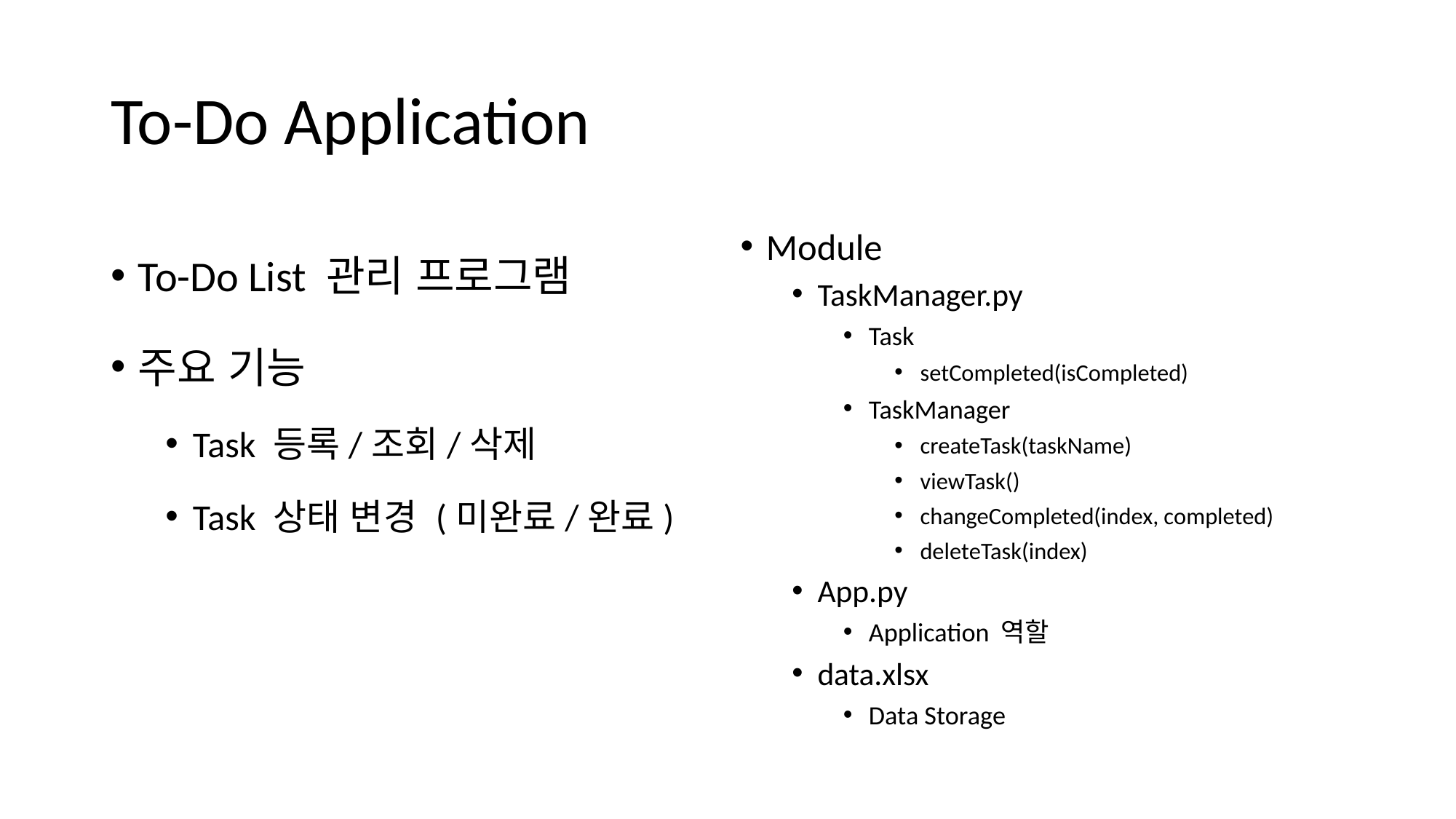

# To-Do Application
To-Do List 관리 프로그램
주요 기능
Task 등록/조회/삭제
Task 상태 변경 (미완료/완료)

Module
TaskManager.py
Task
setCompleted(isCompleted)
TaskManager
createTask(taskName)
viewTask()
changeCompleted(index, completed)
deleteTask(index)
App.py
Application 역할
data.xlsx
Data Storage